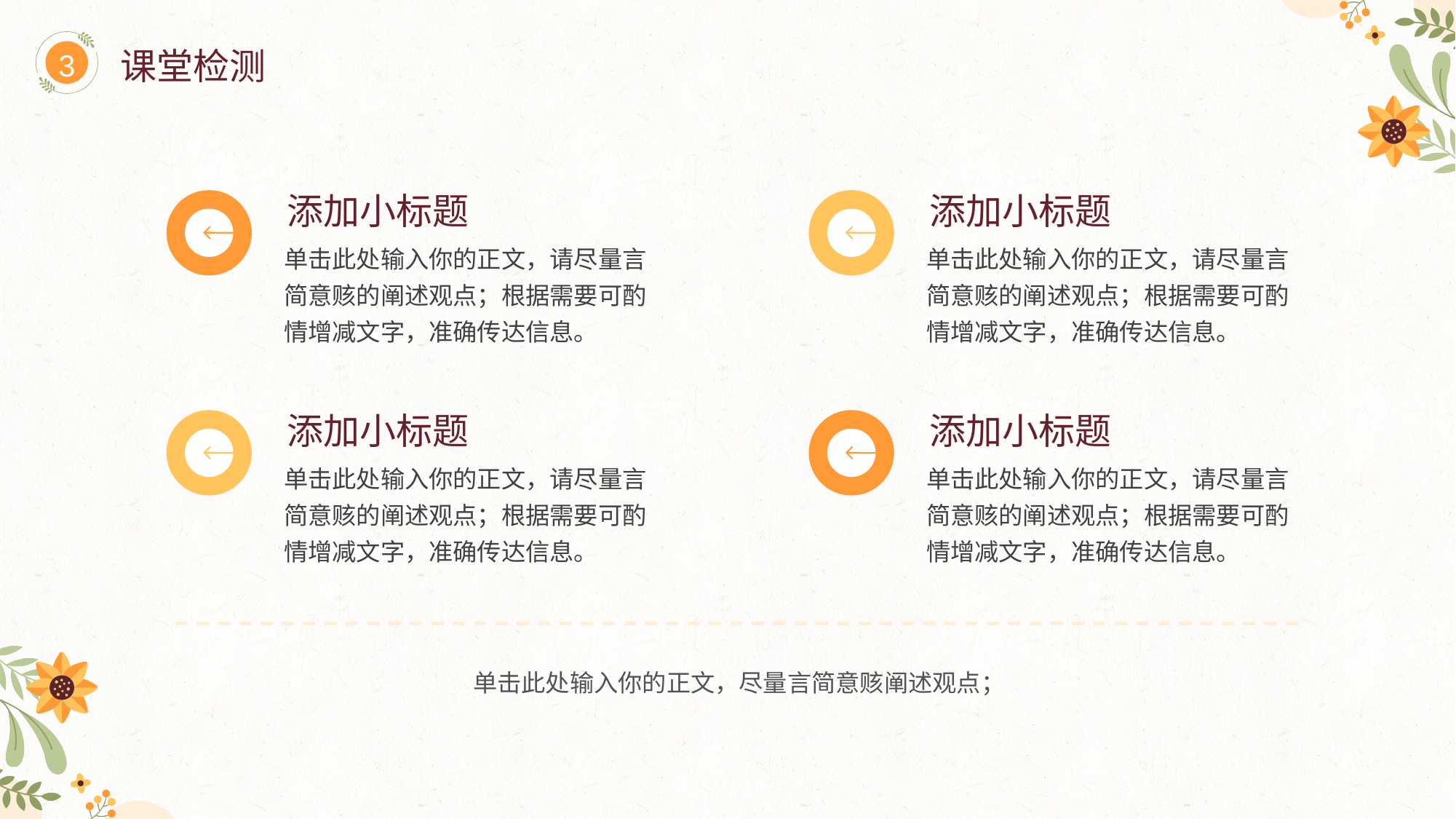

3
课堂检测
添加小标题
添加小标题

单击此处输入你的正文，请尽量言简意赅的阐述观点；根据需要可酌情增减文字，准确传达信息。
单击此处输入你的正文，请尽量言简意赅的阐述观点；根据需要可酌情增减文字，准确传达信息。
添加小标题
添加小标题

单击此处输入你的正文，请尽量言简意赅的阐述观点；根据需要可酌情增减文字，准确传达信息。
单击此处输入你的正文，请尽量言简意赅的阐述观点；根据需要可酌情增减文字，准确传达信息。
单击此处输入你的正文，尽量言简意赅阐述观点；